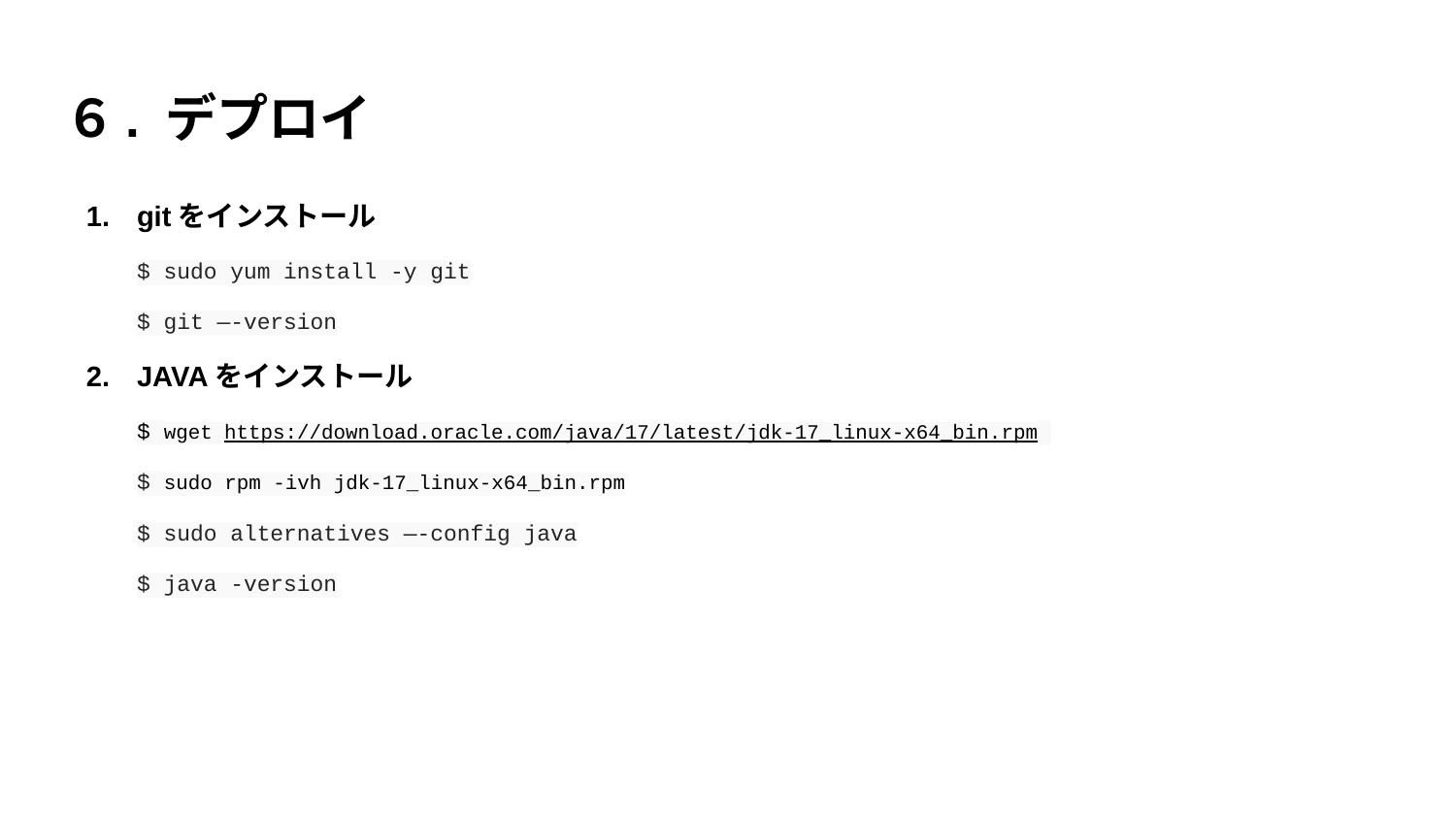

# ６. デプロイ
gitをインストール
$ sudo yum install -y git
$ git —-version
JAVAをインストール
$ wget https://download.oracle.com/java/17/latest/jdk-17_linux-x64_bin.rpm
$ sudo rpm -ivh jdk-17_linux-x64_bin.rpm
$ sudo alternatives —-config java
$ java -version